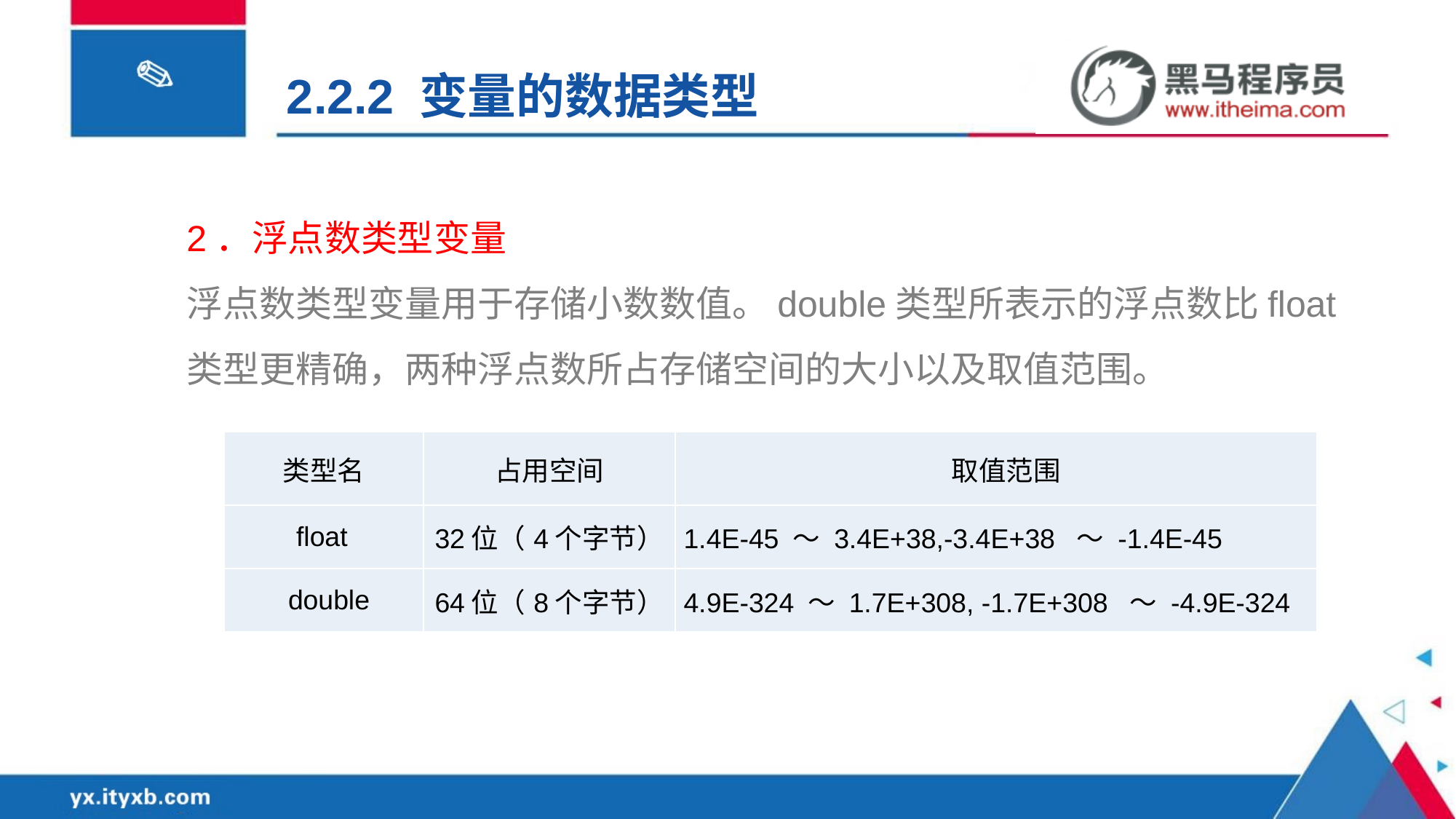

2.2.2 变量的数据类型
2．浮点数类型变量
浮点数类型变量用于存储小数数值。double类型所表示的浮点数比float类型更精确，两种浮点数所占存储空间的大小以及取值范围。
| 类型名 | 占用空间 | 取值范围 |
| --- | --- | --- |
| float | 32位（4个字节） | 1.4E-45 ～ 3.4E+38,-3.4E+38 ～ -1.4E-45 |
| double | 64位（8个字节） | 4.9E-324 ～ 1.7E+308, -1.7E+308 ～ -4.9E-324 |